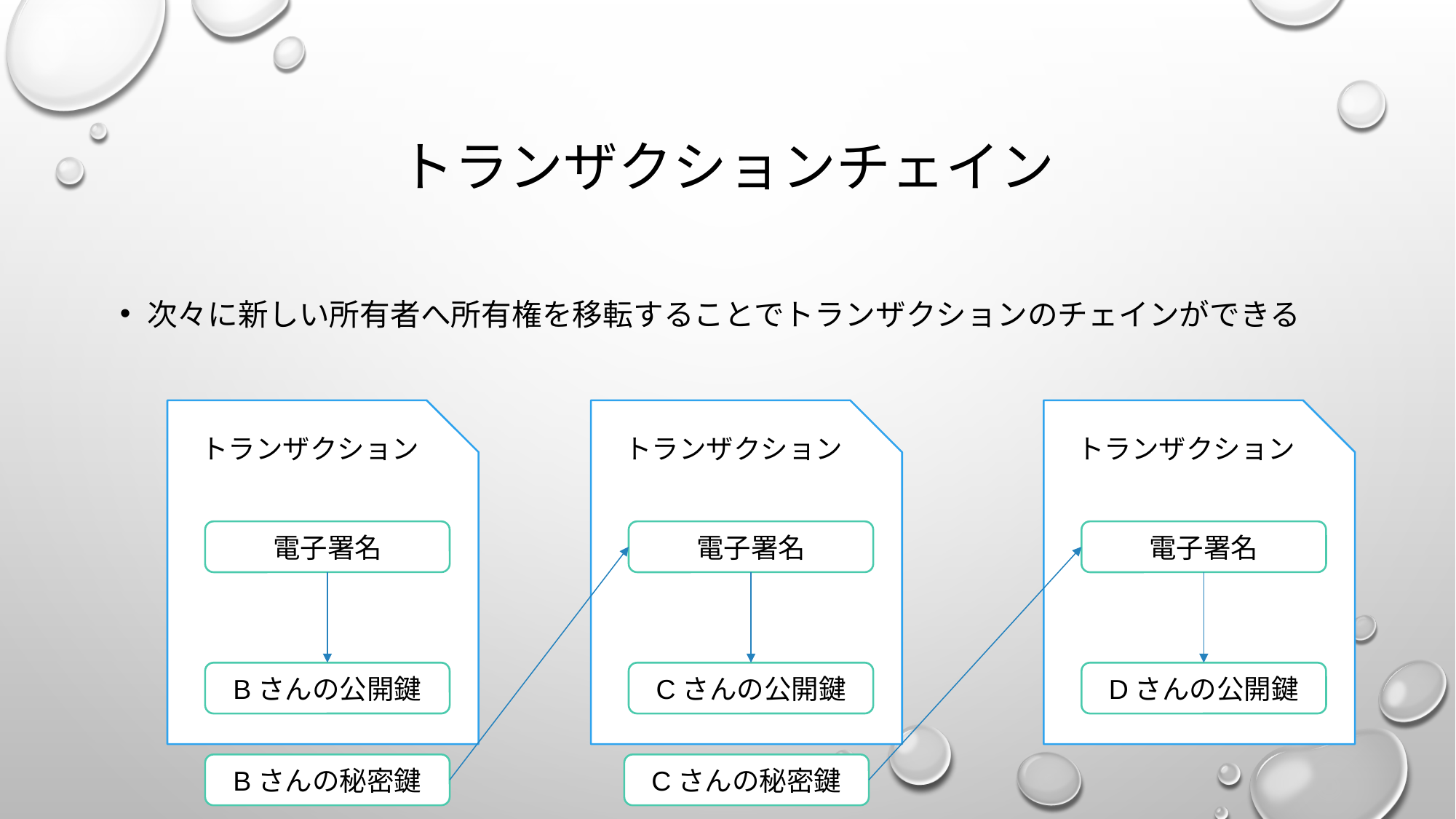

# トランザクションチェイン
次々に新しい所有者へ所有権を移転することでトランザクションのチェインができる
トランザクション
トランザクション
トランザクション
電子署名
電子署名
電子署名
Bさんの公開鍵
Cさんの公開鍵
Dさんの公開鍵
Cさんの秘密鍵
Bさんの秘密鍵